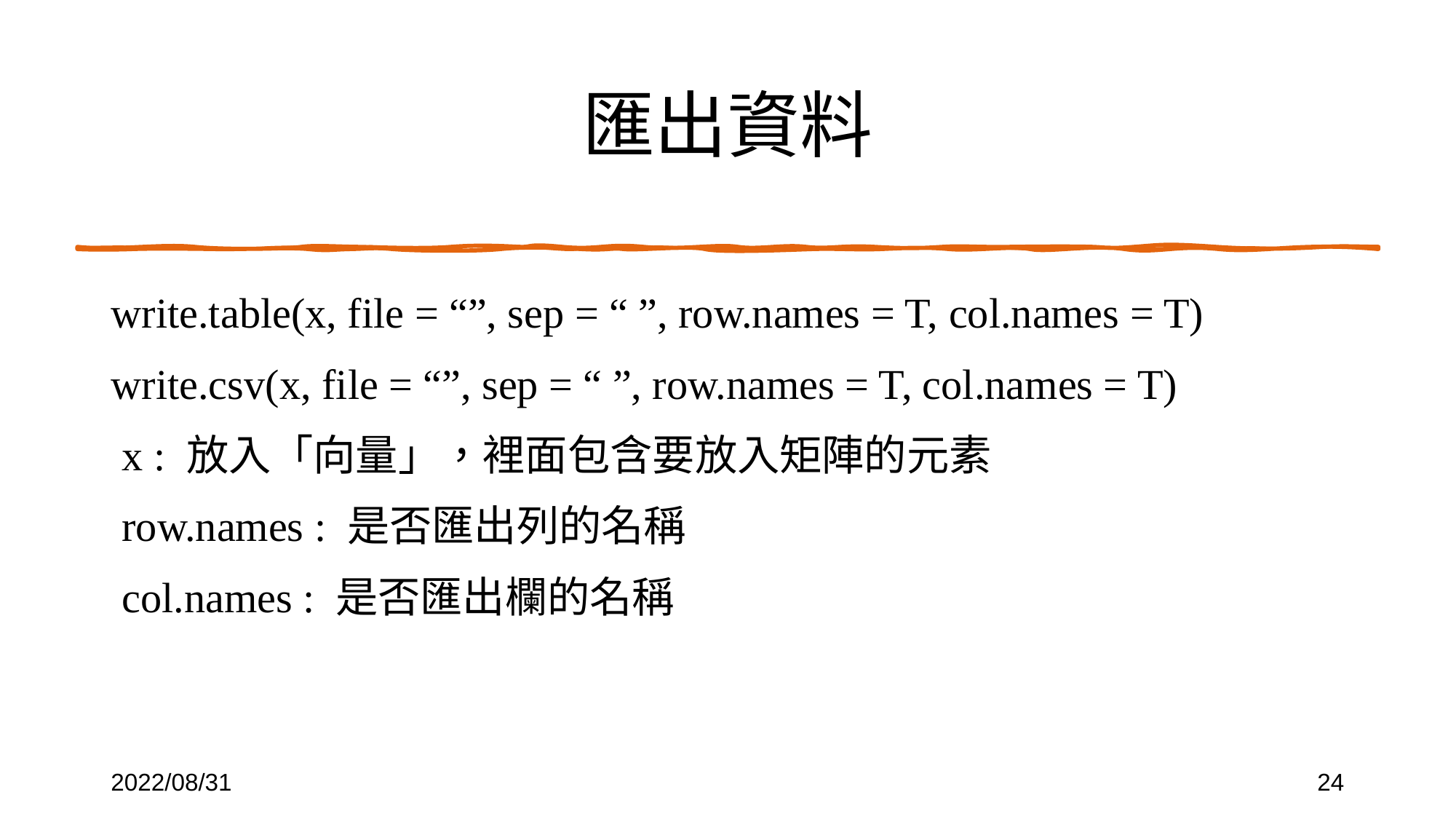

# 匯出資料
write.table(x, file = “”, sep = “ ”, row.names = T, col.names = T)
write.csv(x, file = “”, sep = “ ”, row.names = T, col.names = T)
 x : 放入「向量」，裡面包含要放入矩陣的元素
 row.names : 是否匯出列的名稱
 col.names : 是否匯出欄的名稱
2022/08/31
24